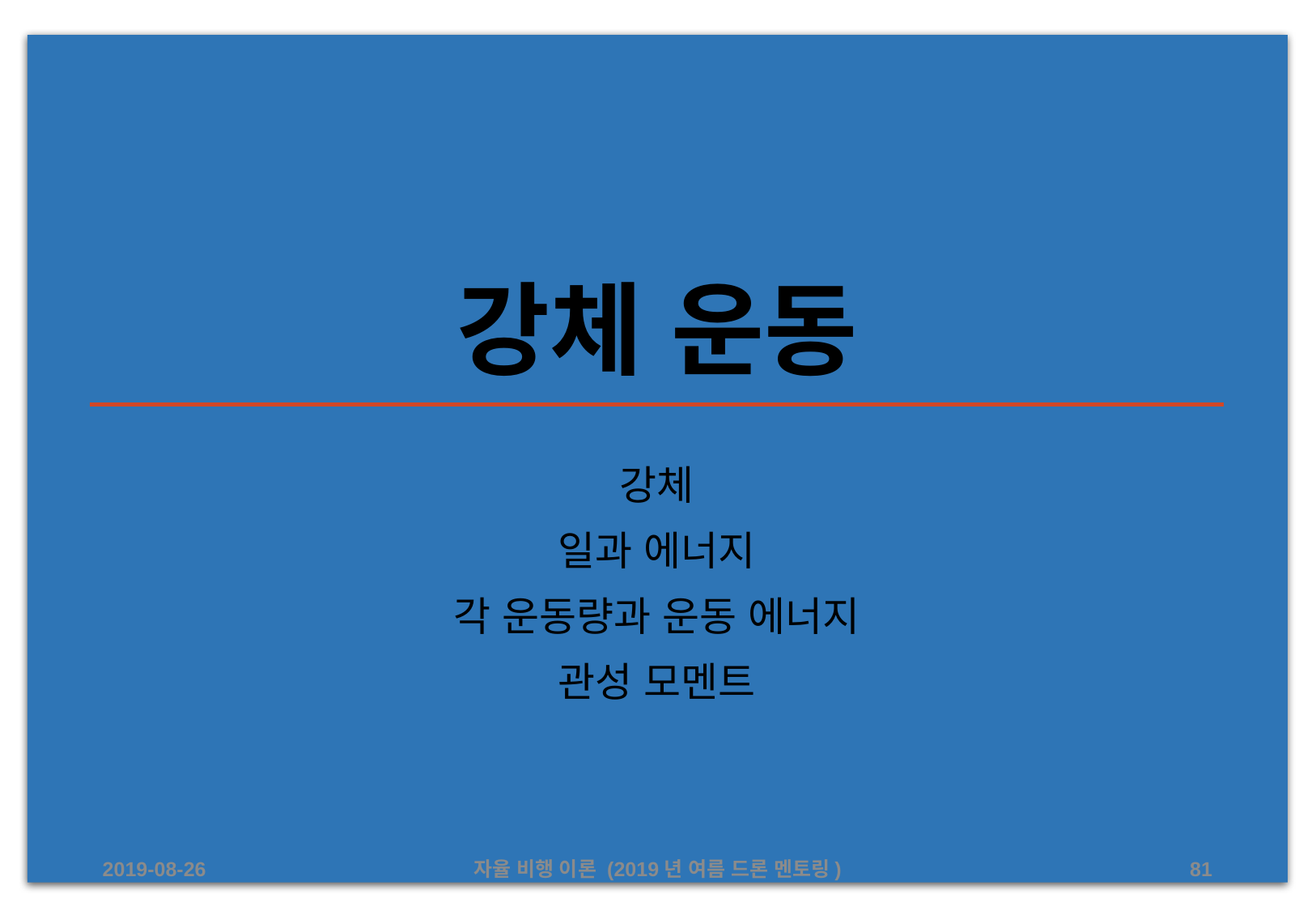

# 강체 운동
강체
일과 에너지
각 운동량과 운동 에너지
관성 모멘트

2019-08-26
자율 비행 이론 (2019년 여름 드론 멘토링)
81